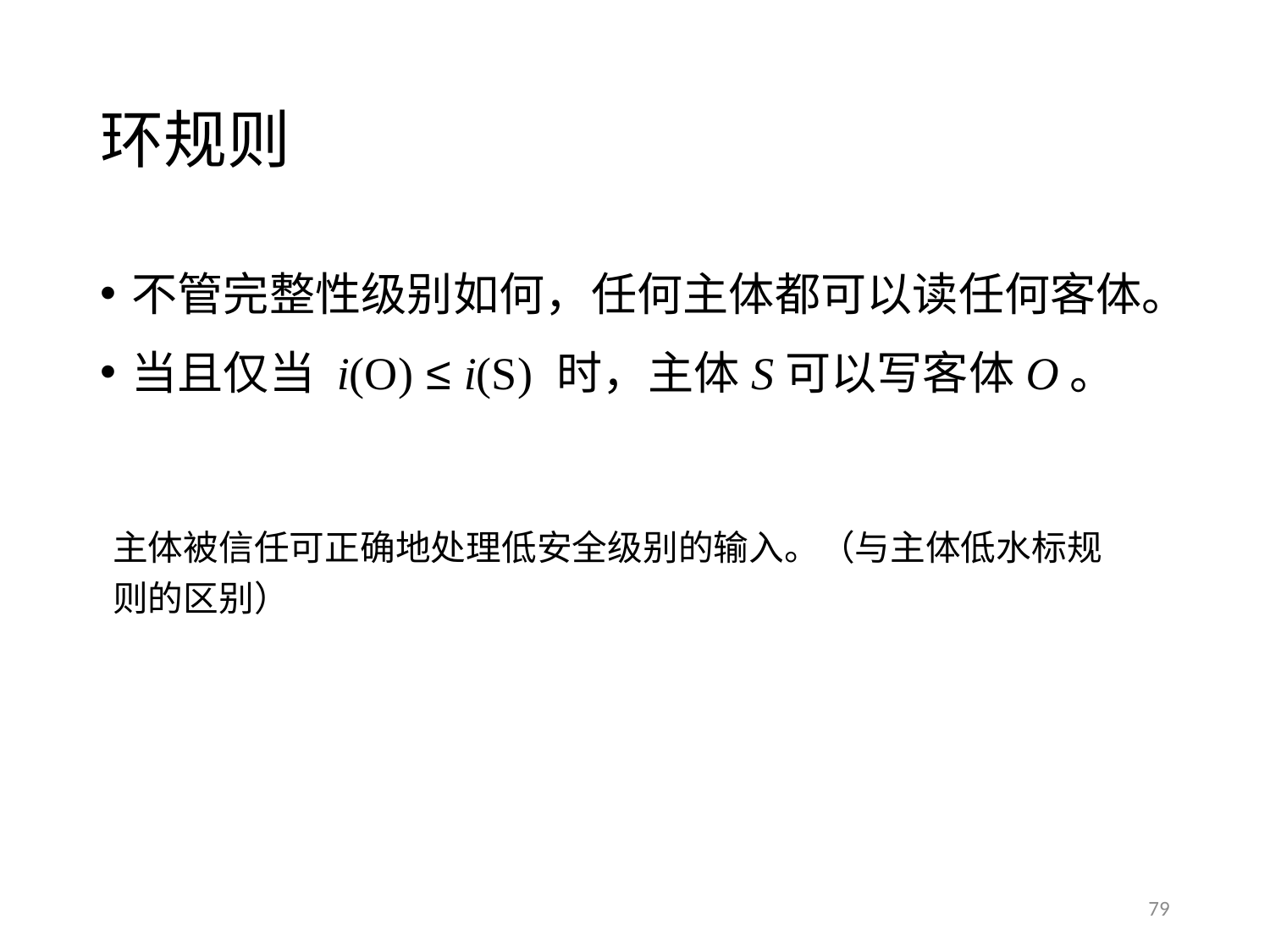

# 环规则
不管完整性级别如何，任何主体都可以读任何客体。
当且仅当 i(O) ≤ i(S) 时，主体S可以写客体O。

主体被信任可正确地处理低安全级别的输入。（与主体低水标规则的区别）
79